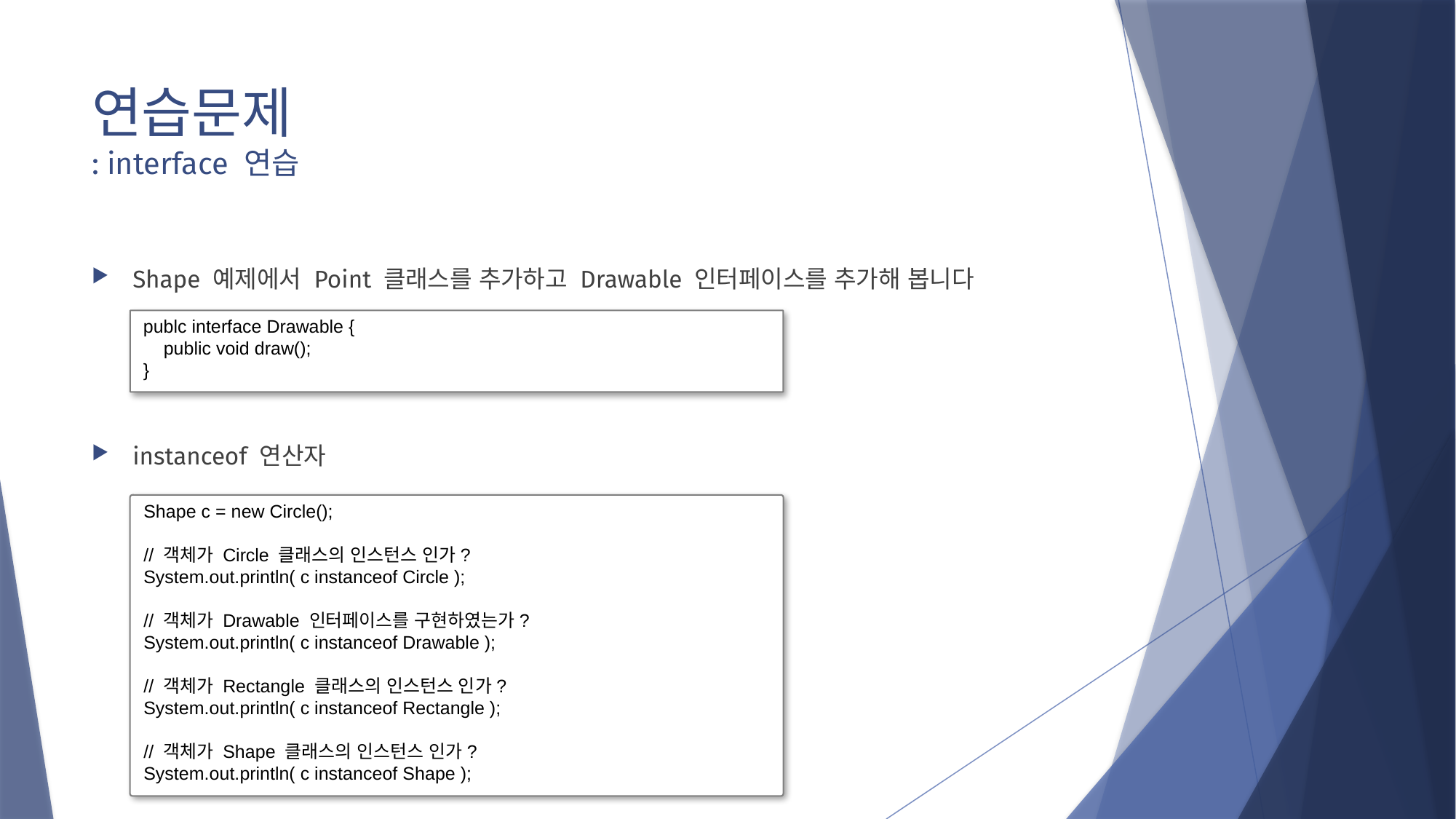

# 연습문제 : interface 연습
Shape 예제에서 Point 클래스를 추가하고 Drawable 인터페이스를 추가해 봅니다

instanceof 연산자
publc interface Drawable {
    public void draw();
}
Shape c = new Circle();

// 객체가 Circle 클래스의 인스턴스 인가?
System.out.println( c instanceof Circle );

// 객체가 Drawable 인터페이스를 구현하였는가?
System.out.println( c instanceof Drawable );

// 객체가 Rectangle 클래스의 인스턴스 인가?
System.out.println( c instanceof Rectangle );

// 객체가 Shape 클래스의 인스턴스 인가?
System.out.println( c instanceof Shape );